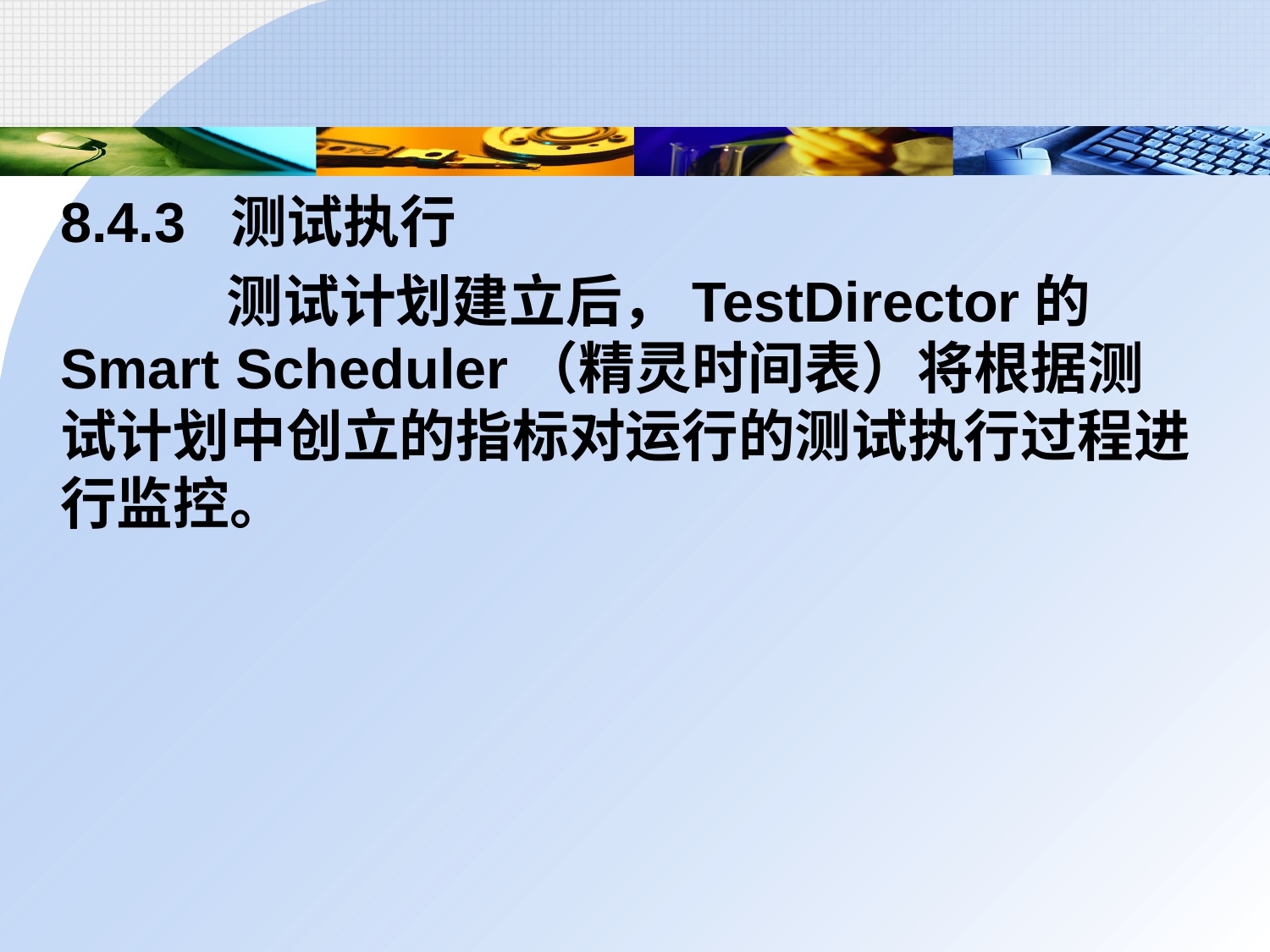

8.4.3  测试执行
		  测试计划建立后，TestDirector的Smart Scheduler（精灵时间表）将根据测试计划中创立的指标对运行的测试执行过程进行监控。